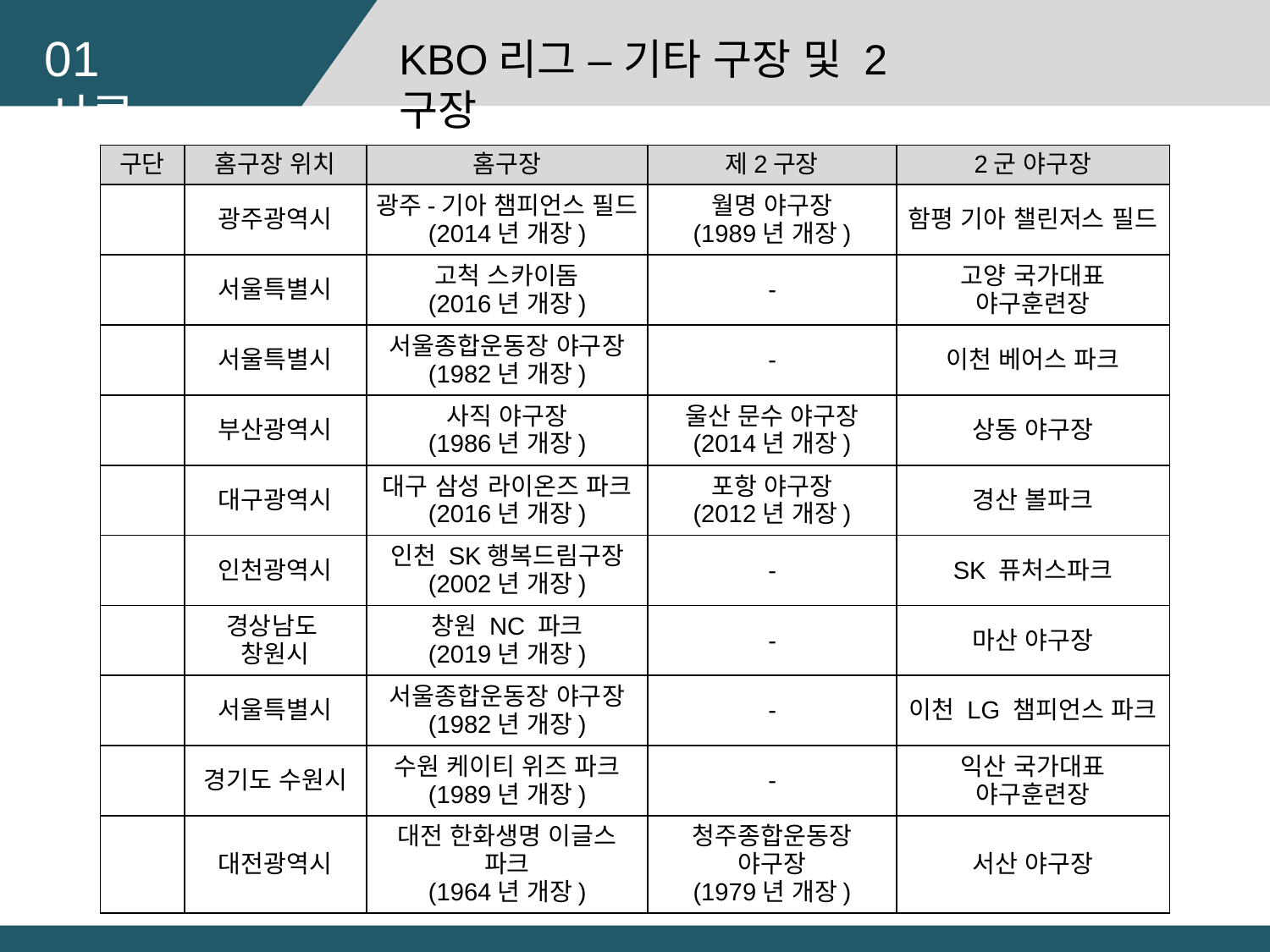

01 서론
KBO리그 – 기타 구장 및 2구장
| 구단 | 홈구장 위치 | 홈구장 | 제2구장 | 2군 야구장 |
| --- | --- | --- | --- | --- |
|  | 광주광역시 | 광주-기아 챔피언스 필드 (2014년 개장) | 월명 야구장 (1989년 개장) | 함평 기아 챌린저스 필드 |
|  | 서울특별시 | 고척 스카이돔 (2016년 개장) | - | 고양 국가대표 야구훈련장 |
|  | 서울특별시 | 서울종합운동장 야구장 (1982년 개장) | - | 이천 베어스 파크 |
|  | 부산광역시 | 사직 야구장 (1986년 개장) | 울산 문수 야구장 (2014년 개장) | 상동 야구장 |
|  | 대구광역시 | 대구 삼성 라이온즈 파크 (2016년 개장) | 포항 야구장 (2012년 개장) | 경산 볼파크 |
|  | 인천광역시 | 인천 SK행복드림구장 (2002년 개장) | - | SK 퓨처스파크 |
|  | 경상남도 창원시 | 창원 NC 파크 (2019년 개장) | - | 마산 야구장 |
|  | 서울특별시 | 서울종합운동장 야구장 (1982년 개장) | - | 이천 LG 챔피언스 파크 |
|  | 경기도 수원시 | 수원 케이티 위즈 파크 (1989년 개장) | - | 익산 국가대표 야구훈련장 |
|  | 대전광역시 | 대전 한화생명 이글스 파크 (1964년 개장) | 청주종합운동장 야구장 (1979년 개장) | 서산 야구장 |